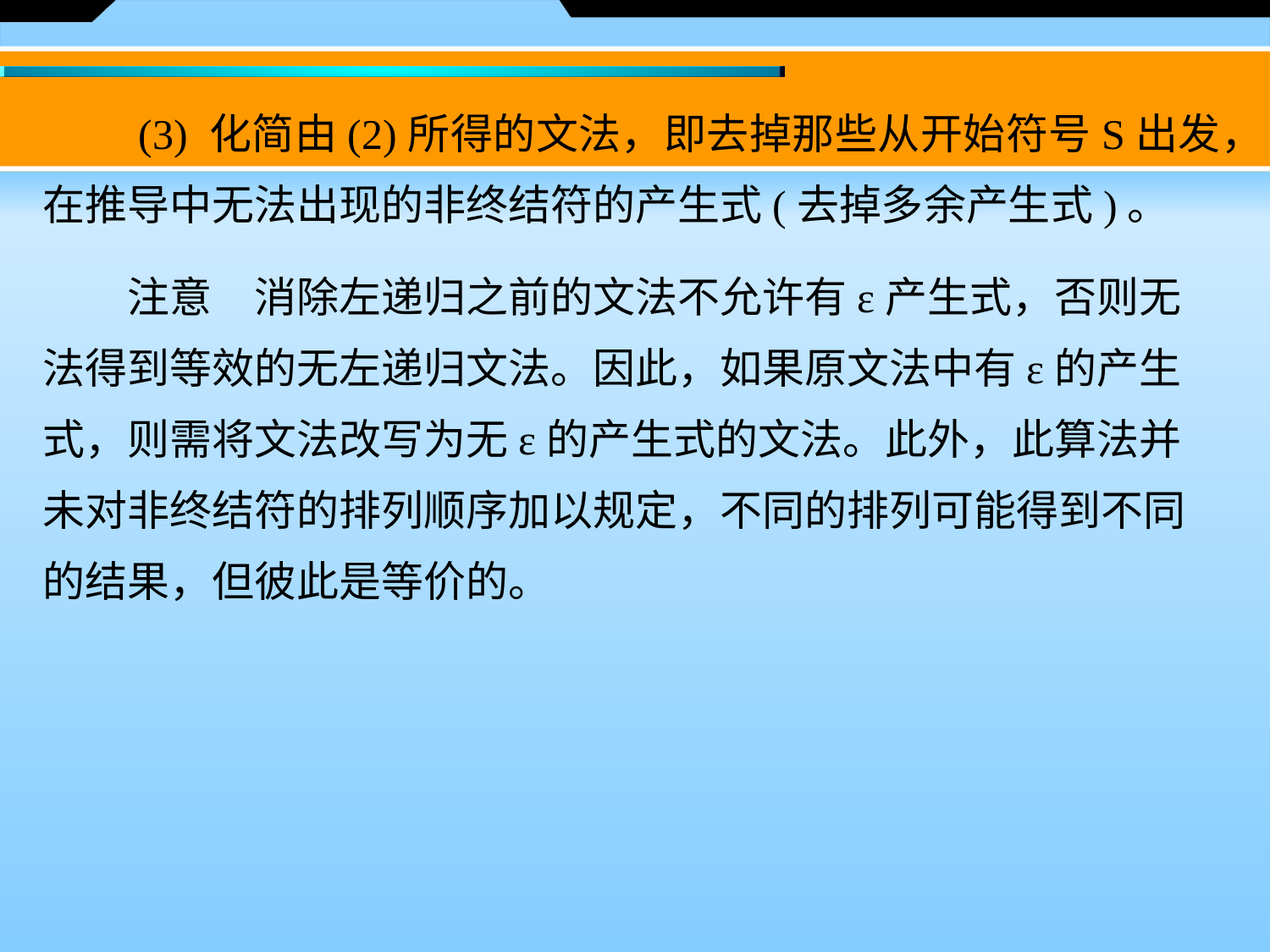

(3) 化简由(2)所得的文法，即去掉那些从开始符号S出发，在推导中无法出现的非终结符的产生式(去掉多余产生式)。
　　注意　消除左递归之前的文法不允许有ε产生式，否则无法得到等效的无左递归文法。因此，如果原文法中有ε的产生式，则需将文法改写为无ε的产生式的文法。此外，此算法并未对非终结符的排列顺序加以规定，不同的排列可能得到不同的结果，但彼此是等价的。